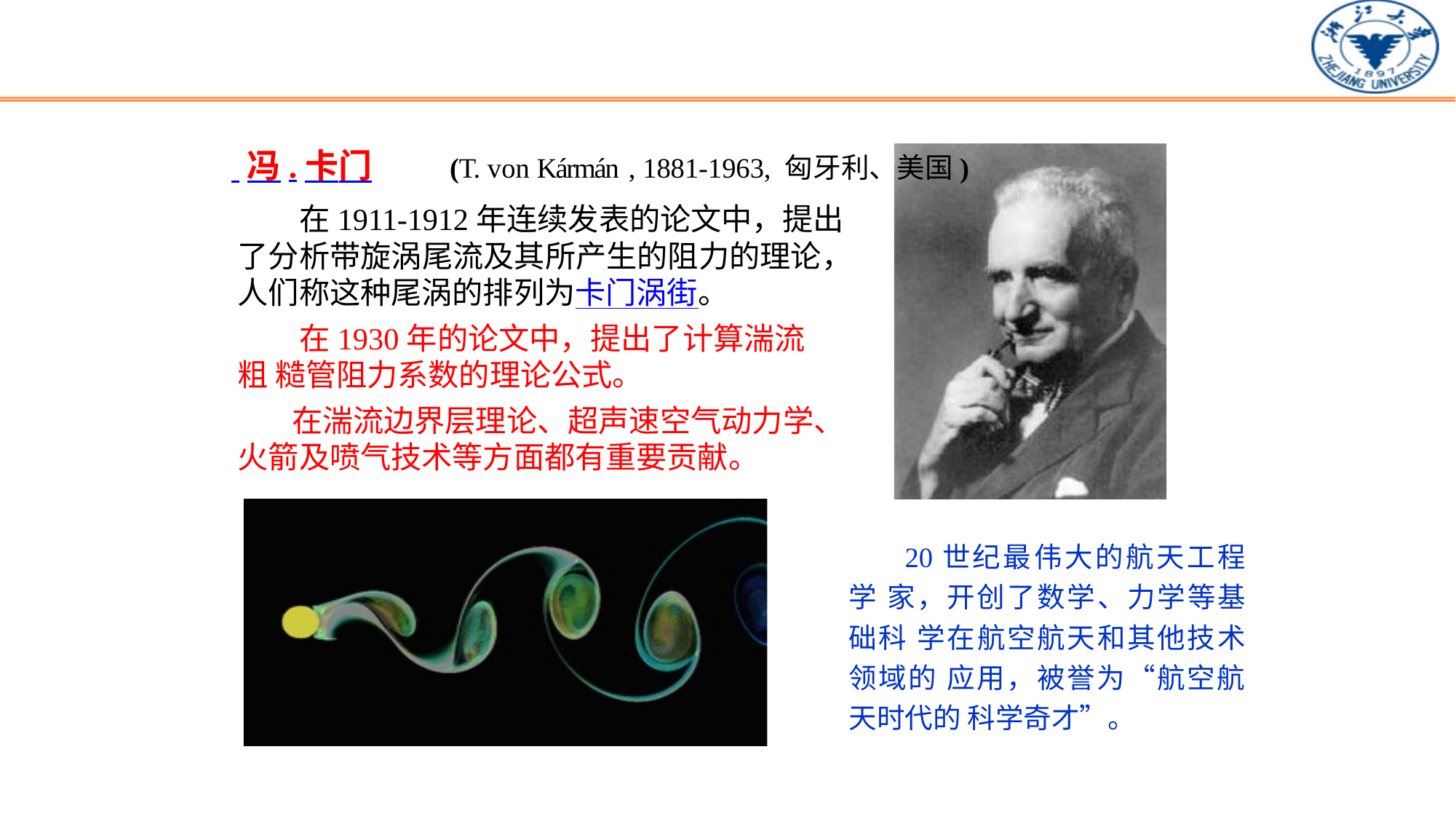

冯.卡门	(T. von Kármán , 1881-1963, 匈牙利、美国)
在1911-1912年连续发表的论文中，提出 了分析带旋涡尾流及其所产生的阻力的理论， 人们称这种尾涡的排列为卡门涡街。
在1930年的论文中，提出了计算湍流粗 糙管阻力系数的理论公式。
在湍流边界层理论、超声速空气动力学、 火箭及喷气技术等方面都有重要贡献。

20世纪最伟大的航天工程学 家，开创了数学、力学等基础科 学在航空航天和其他技术领域的 应用，被誉为“航空航天时代的 科学奇才”。

12